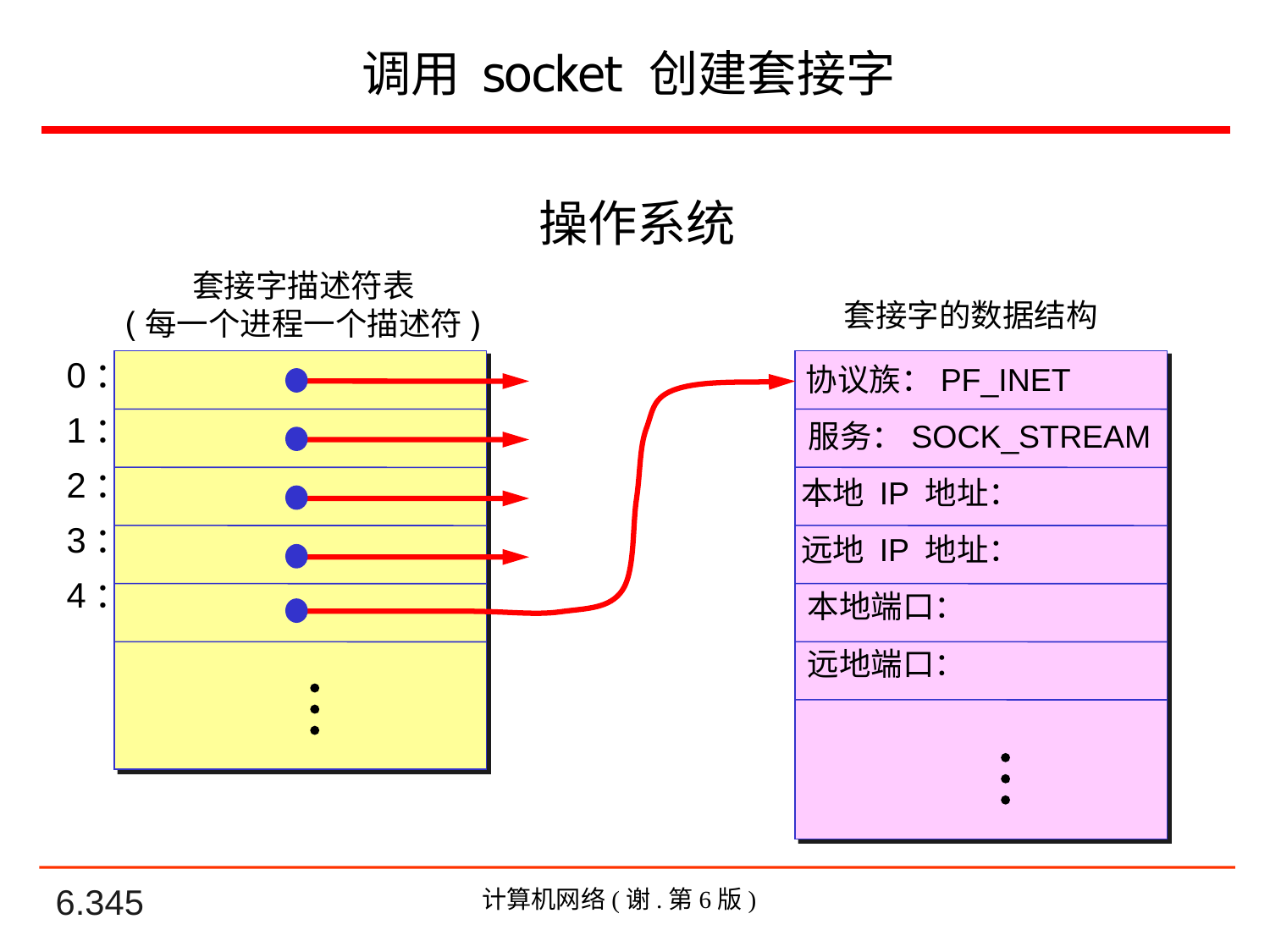

# 调用 socket 创建套接字
操作系统
套接字描述符表
(每一个进程一个描述符)
套接字的数据结构
0：
1：
2：
3：
4：

协议族：PF_INET

服务：SOCK_STREAM

本地 IP 地址：

远地 IP 地址：

本地端口：

远地端口：

…

…